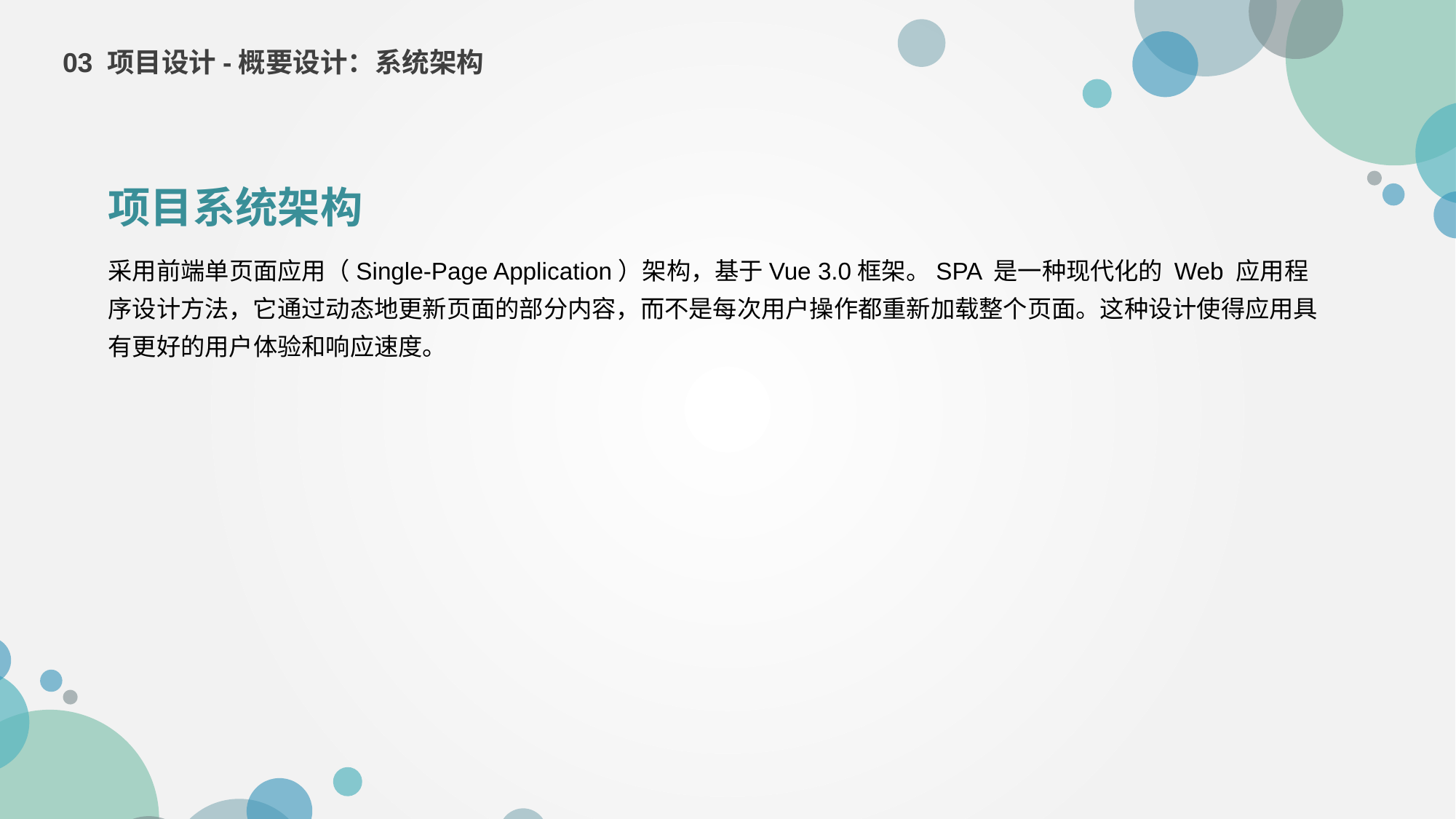

03 项目设计-概要设计：系统架构
项目系统架构
采用前端单页面应用（Single-Page Application）架构，基于Vue 3.0框架。SPA 是一种现代化的 Web 应用程序设计方法，它通过动态地更新页面的部分内容，而不是每次用户操作都重新加载整个页面。这种设计使得应用具有更好的用户体验和响应速度。